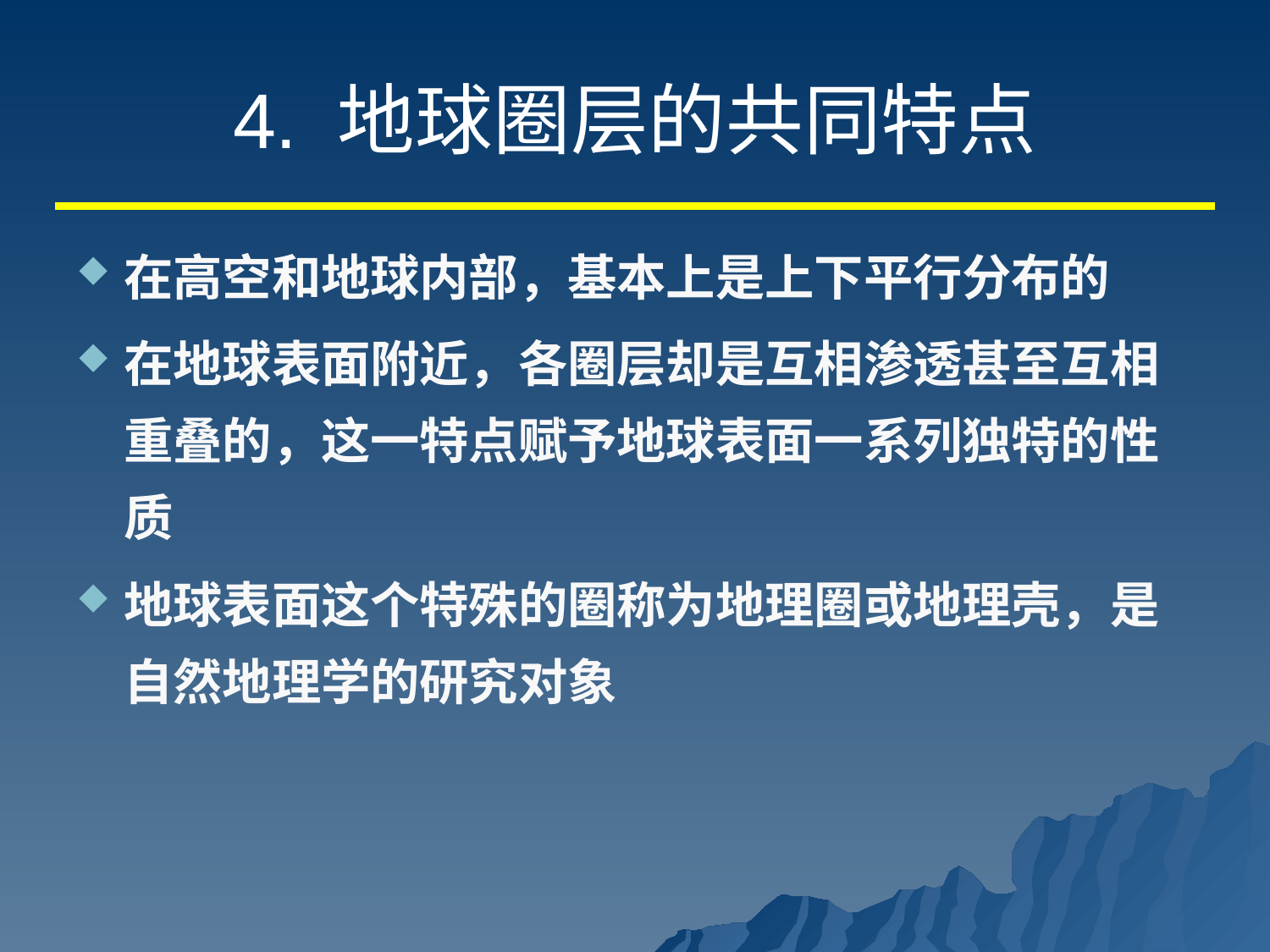

# 4. 地球圈层的共同特点
在高空和地球内部，基本上是上下平行分布的
在地球表面附近，各圈层却是互相渗透甚至互相重叠的，这一特点赋予地球表面一系列独特的性质
地球表面这个特殊的圈称为地理圈或地理壳，是自然地理学的研究对象